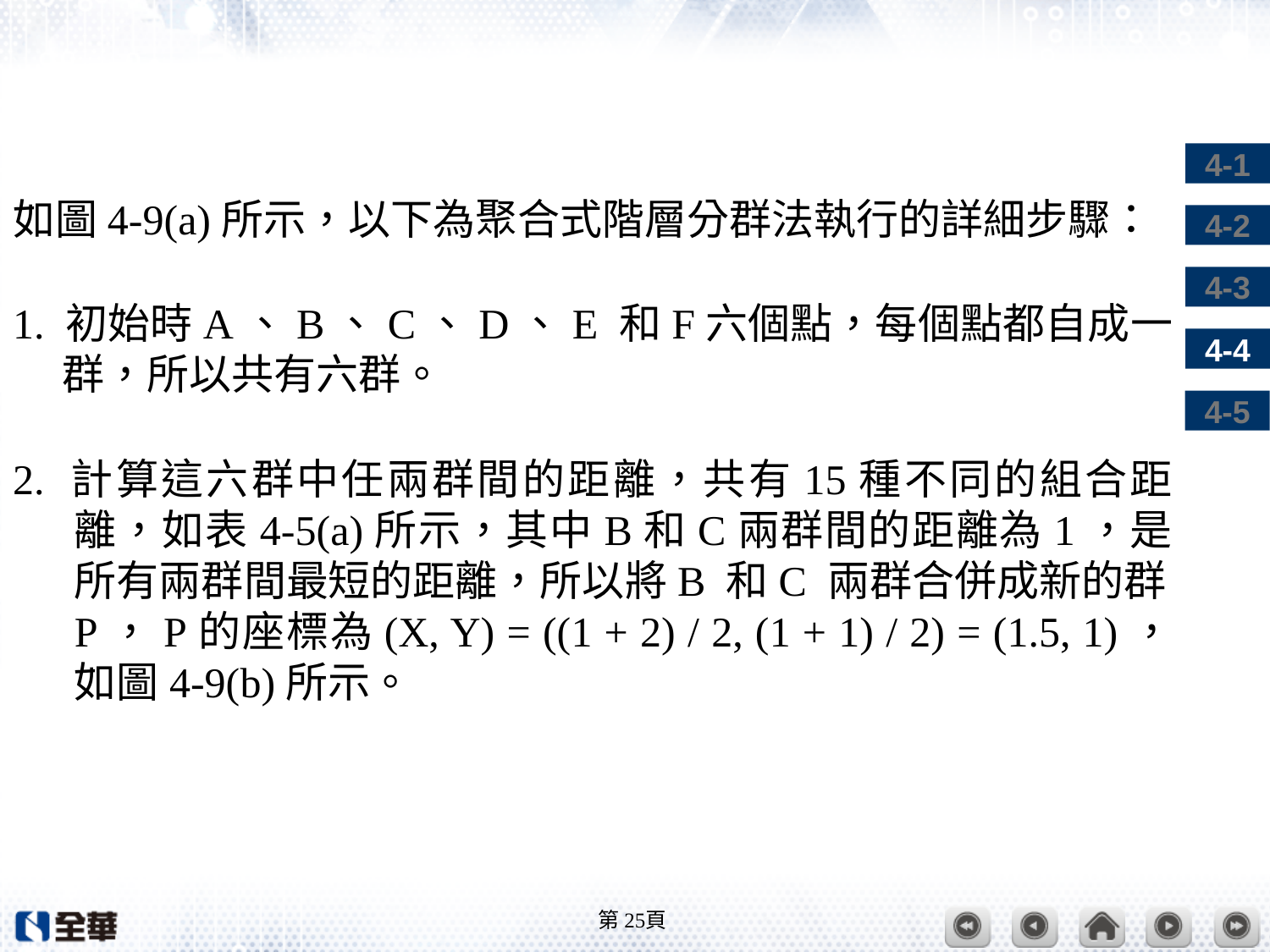

#
如圖4-9(a)所示，以下為聚合式階層分群法執行的詳細步驟：

1. 初始時A、B、C、D、E 和F六個點，每個點都自成一群，所以共有六群。

2. 計算這六群中任兩群間的距離，共有15種不同的組合距離，如表4-5(a)所示，其中B和C兩群間的距離為1，是所有兩群間最短的距離，所以將B 和C 兩群合併成新的群P，P的座標為(X, Y) = ((1 + 2) / 2, (1 + 1) / 2) = (1.5, 1)，如圖4-9(b)所示。